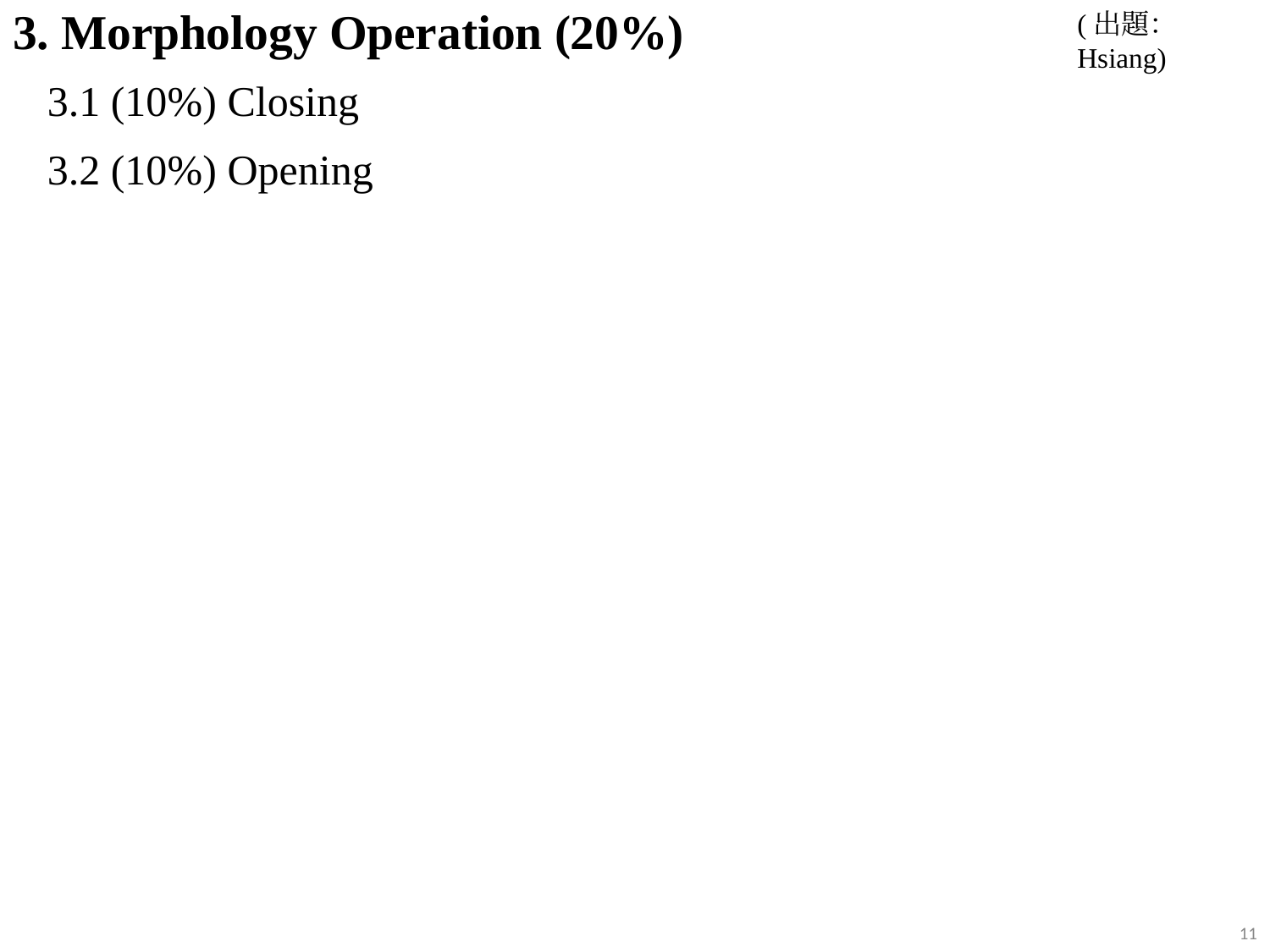

# 3. Morphology Operation (20%)
(出題：Hsiang)
3.1 (10%) Closing
3.2 (10%) Opening
11